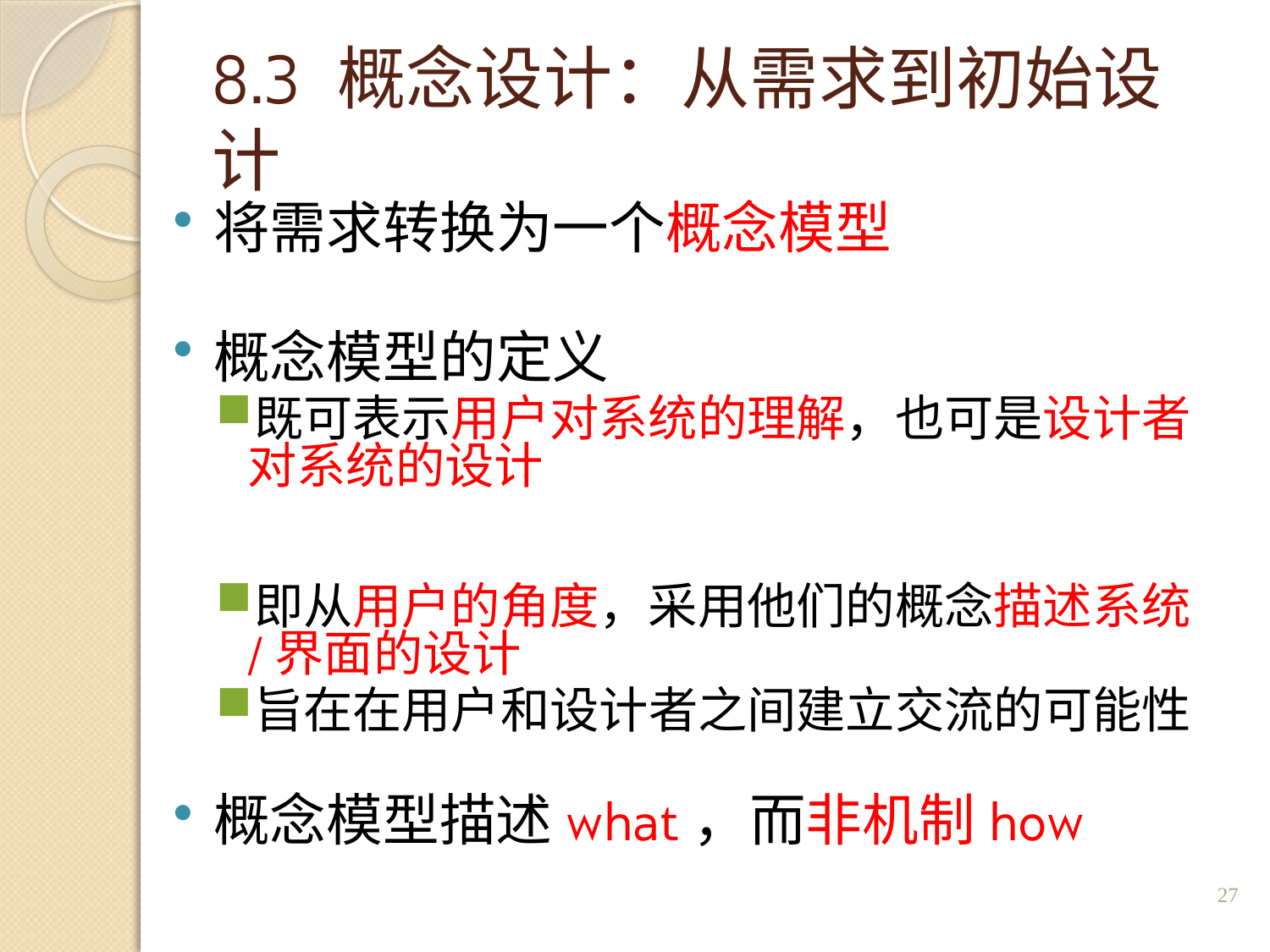

# 8.3 概念设计：从需求到初始设计
将需求转换为一个概念模型

概念模型的定义
既可表示用户对系统的理解，也可是设计者对系统的设计

即从用户的角度，采用他们的概念描述系统/界面的设计
旨在在用户和设计者之间建立交流的可能性

概念模型描述what，而非机制how
27